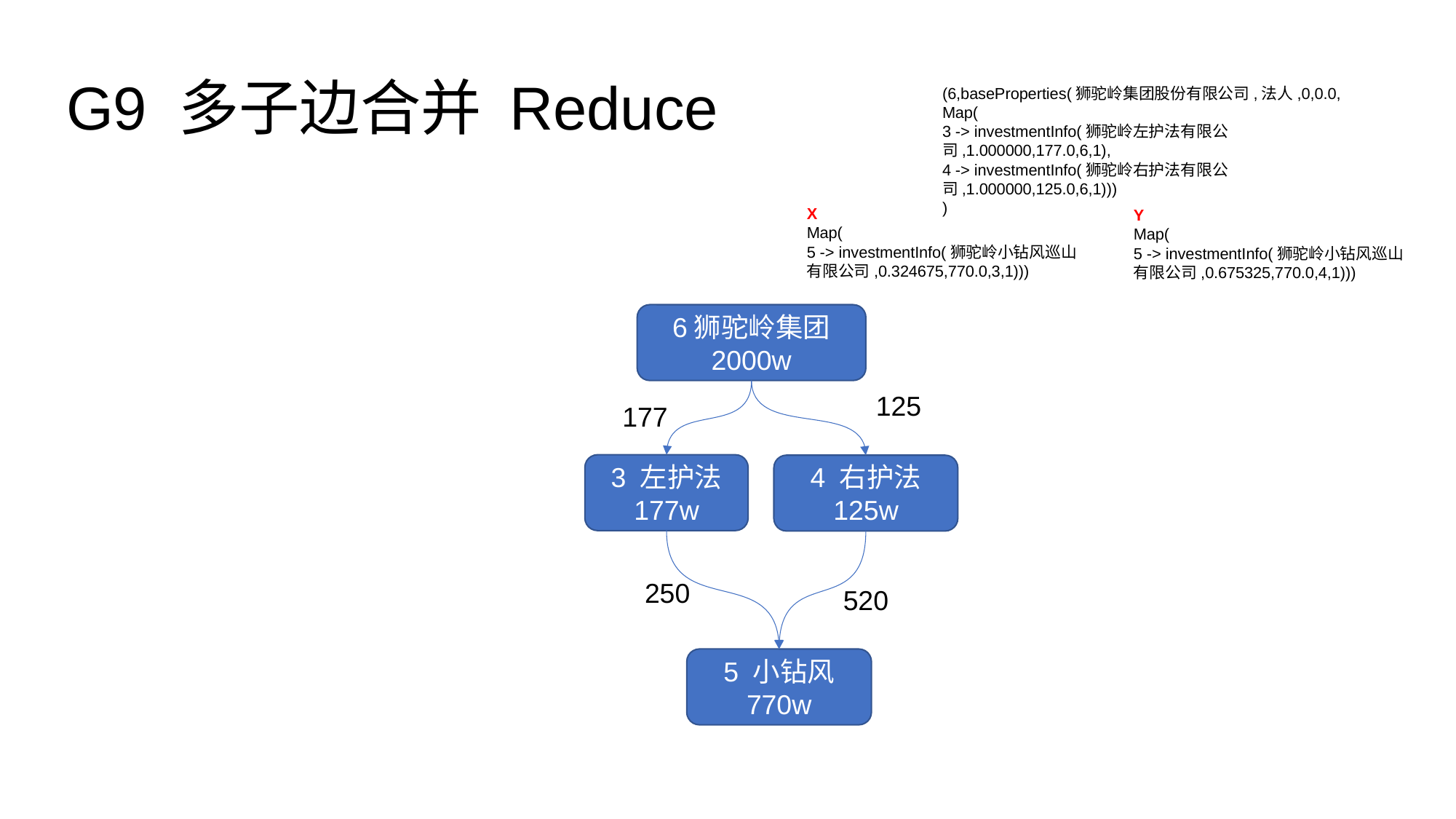

G9 多子边合并 Reduce
(6,baseProperties(狮驼岭集团股份有限公司,法人,0,0.0,
Map(
3 -> investmentInfo(狮驼岭左护法有限公司,1.000000,177.0,6,1),
4 -> investmentInfo(狮驼岭右护法有限公司,1.000000,125.0,6,1)))
)
X
Map(
5 -> investmentInfo(狮驼岭小钻风巡山有限公司,0.324675,770.0,3,1)))

Y
Map(
5 -> investmentInfo(狮驼岭小钻风巡山有限公司,0.675325,770.0,4,1)))

6狮驼岭集团
2000w
125
177
3 左护法
177w
4 右护法
125w
250
520
5 小钻风
770w